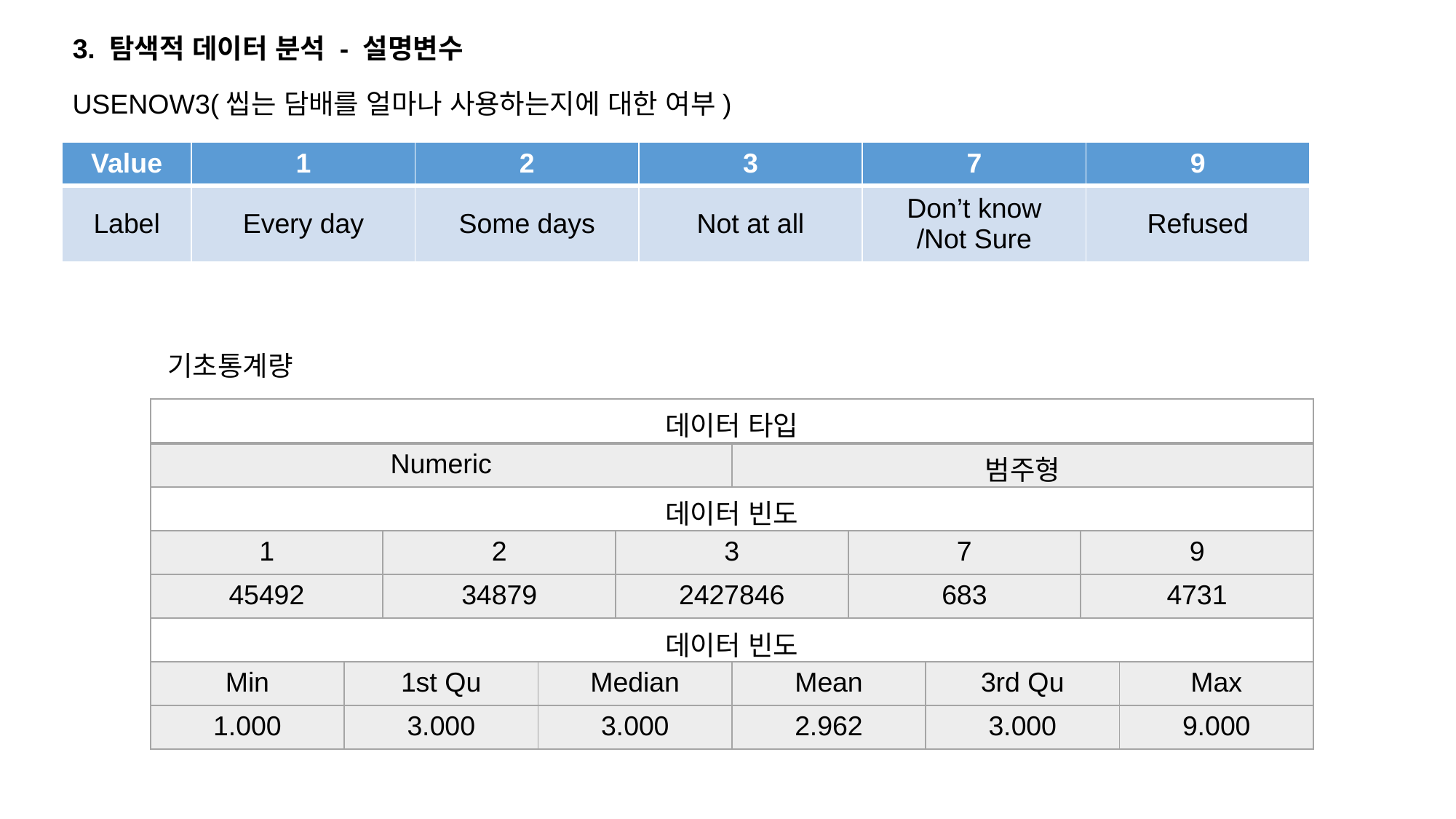

3. 탐색적 데이터 분석 - 설명변수
USENOW3(씹는 담배를 얼마나 사용하는지에 대한 여부)
| Value | 1 | 2 | 3 | 7 | 9 |
| --- | --- | --- | --- | --- | --- |
| Label | Every day | Some days | Not at all | Don’t know /Not Sure | Refused |
기초통계량
| 데이터 타입 |  |  |  |  |  |  |  |  |  |
| --- | --- | --- | --- | --- | --- | --- | --- | --- | --- |
| Numeric |  |  |  |  | 범주형 |  |  |  |  |
| 데이터 빈도 |  |  |  |  |  |  |  |  |  |
| 1 |  | 2 |  | 3 |  | 7 |  | 9 |  |
| 45492 |  | 34879 |  | 2427846 |  | 683 |  | 4731 |  |
| 데이터 빈도 |  |  |  |  |  |  |  |  |  |
| Min | 1st Qu |  | Median |  | Mean |  | 3rd Qu |  | Max |
| 1.000 | 3.000 |  | 3.000 |  | 2.962 |  | 3.000 |  | 9.000 |